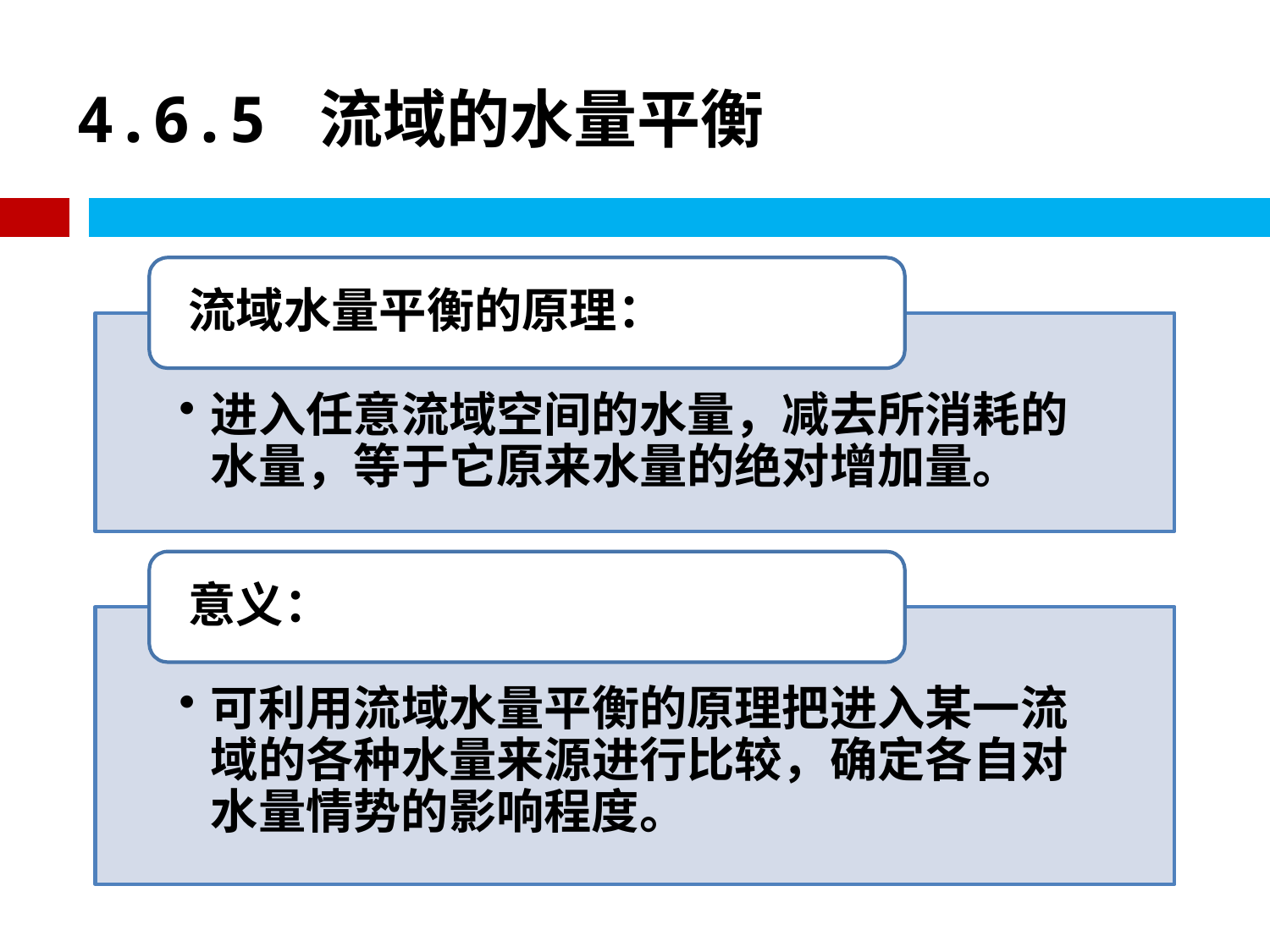

# 4.6.5 流域的水量平衡
进入任意流域空间的水量，减去所消耗的水量，等于它原来水量的绝对增加量。
流域水量平衡的原理：
可利用流域水量平衡的原理把进入某一流域的各种水量来源进行比较，确定各自对水量情势的影响程度。
意义：